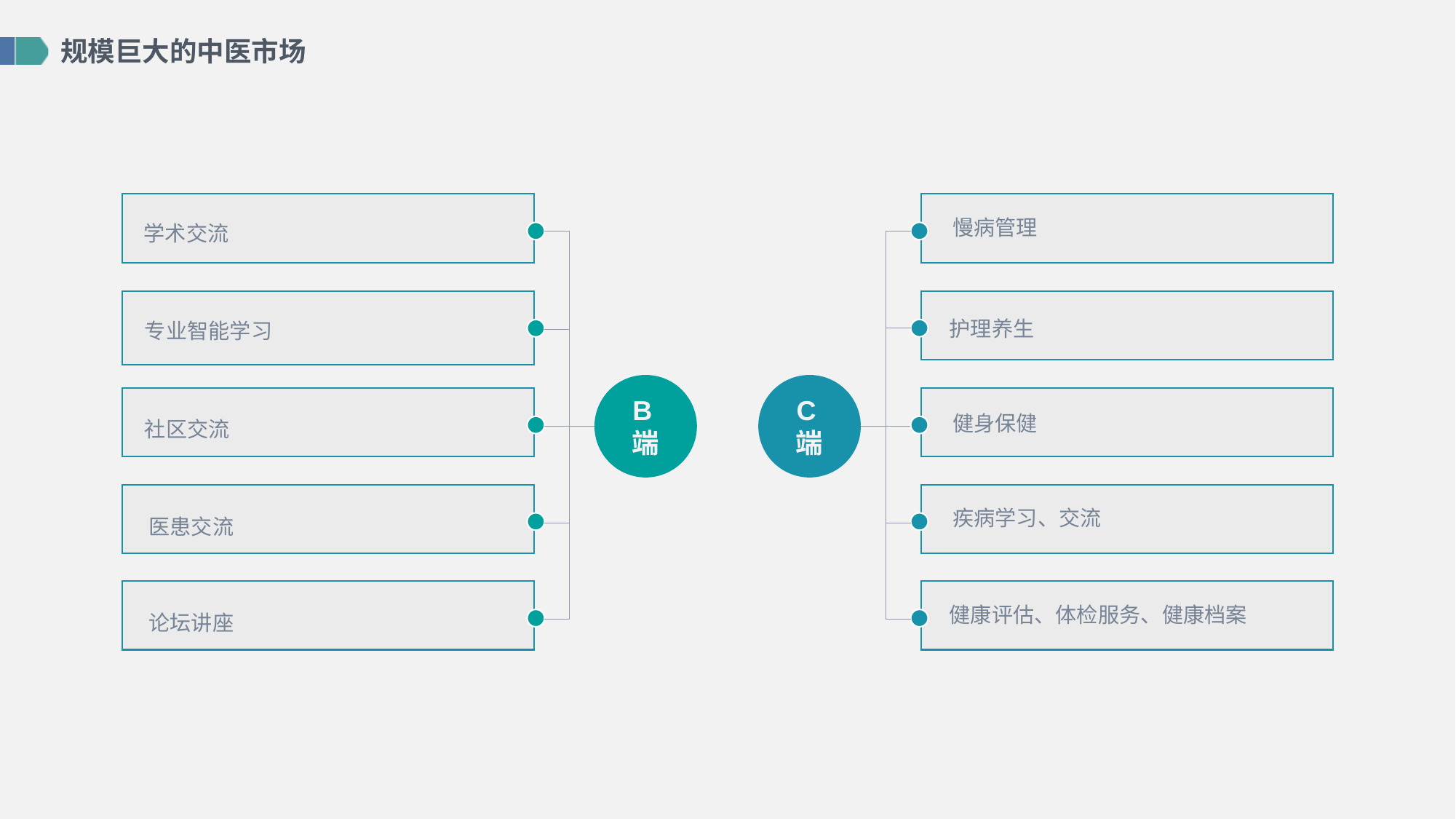

规模巨大的中医市场

学术交流
慢病管理

专业智能学习
护理养生

B端
C端

社区交流
健身保健

疾病学习、交流
医患交流

健康评估、体检服务、健康档案
论坛讲座